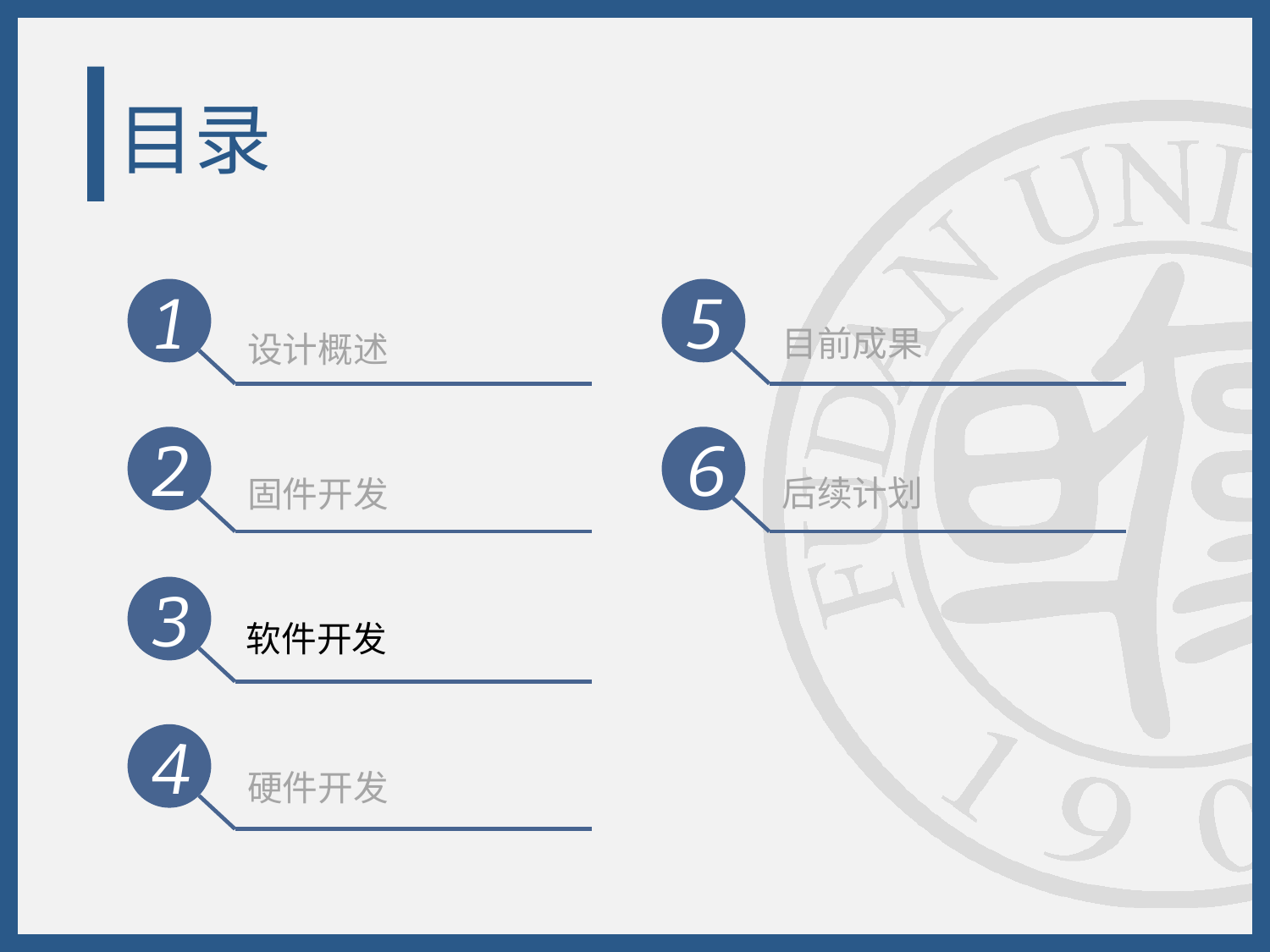

# 目录
1
5
目前成果
设计概述
2
6
后续计划
固件开发
3
软件开发
4
硬件开发